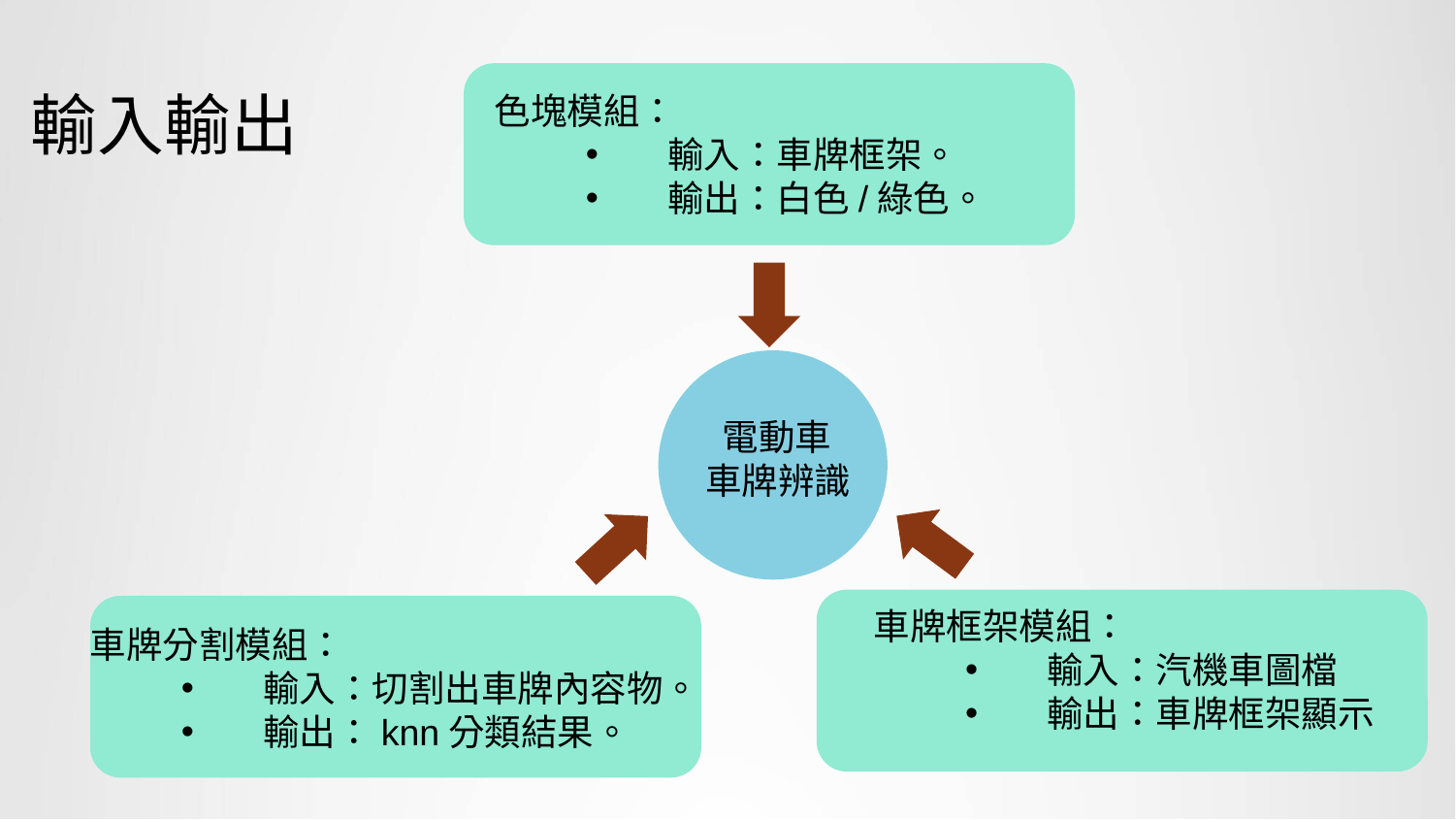

# 輸入輸出

色塊模組：
輸入：車牌框架。
輸出：白色/綠色。

 電動車
車牌辨識

車牌框架模組：
輸入：汽機車圖檔
輸出：車牌框架顯示

車牌分割模組：
輸入：切割出車牌內容物。
輸出：knn分類結果。